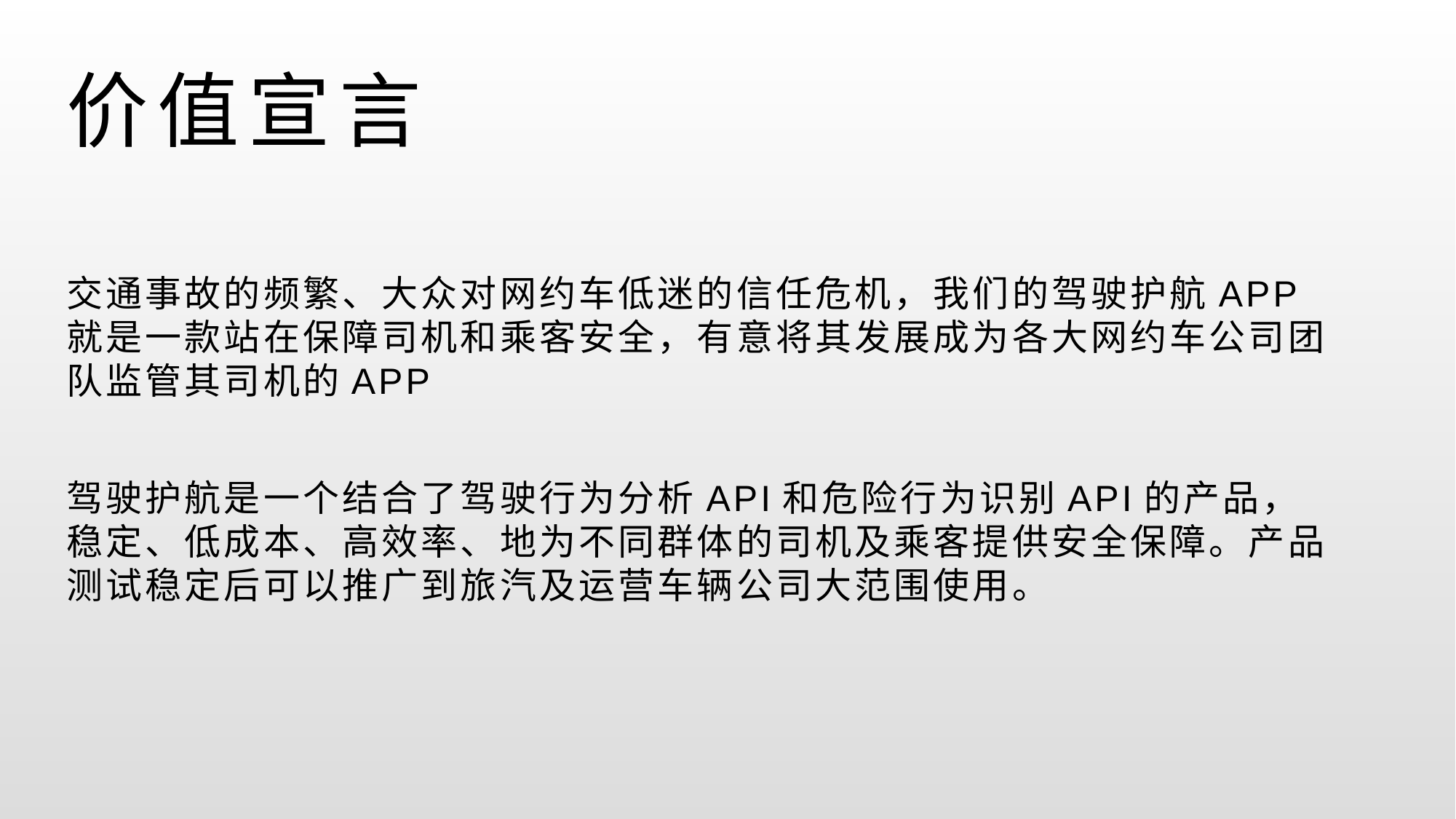

# 价值宣言

交通事故的频繁、大众对网约车低迷的信任危机，我们的驾驶护航APP就是一款站在保障司机和乘客安全，有意将其发展成为各大网约车公司团队监管其司机的APP

驾驶护航是一个结合了驾驶行为分析API和危险行为识别API的产品，稳定、低成本、高效率、地为不同群体的司机及乘客提供安全保障。产品测试稳定后可以推广到旅汽及运营车辆公司大范围使用。